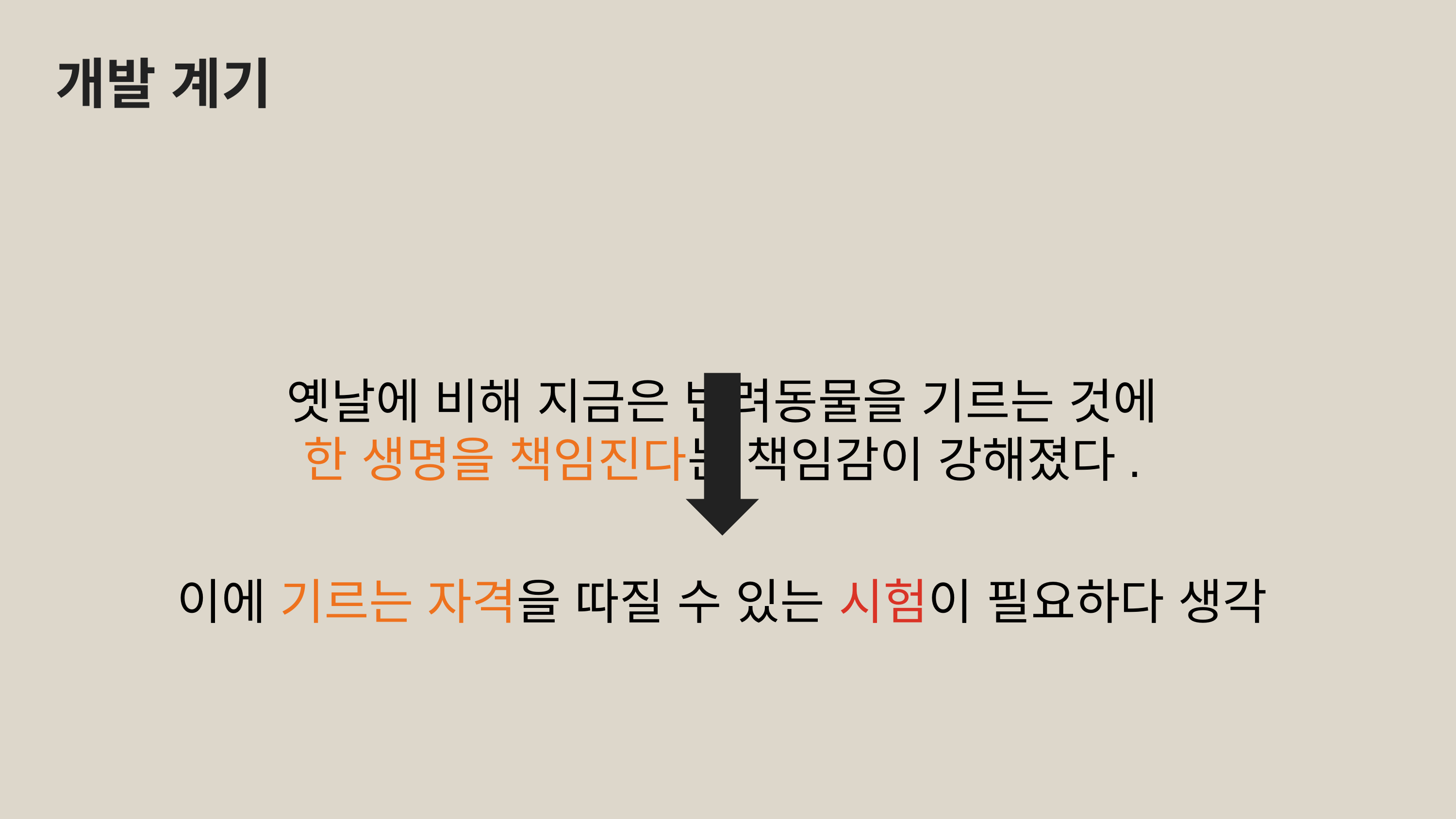

개발 계기
옛날에 비해 지금은 반려동물을 기르는 것에
한 생명을 책임진다는 책임감이 강해졌다.

이에 기르는 자격을 따질 수 있는 시험이 필요하다 생각